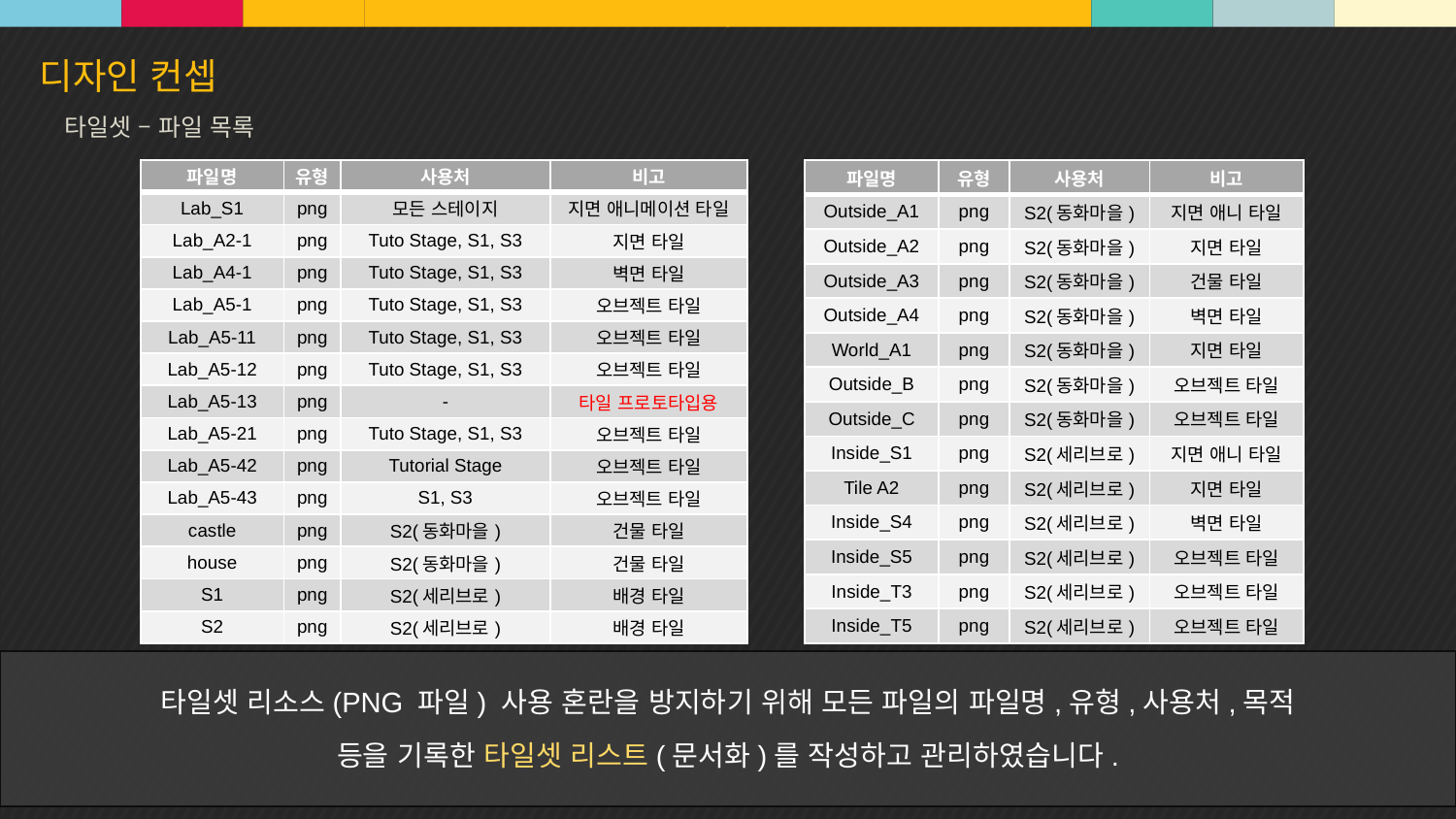

타일셋 – 파일 목록
| 파일명 | 유형 | 사용처 | 비고 |
| --- | --- | --- | --- |
| Outside\_A1 | png | S2(동화마을) | 지면 애니 타일 |
| Outside\_A2 | png | S2(동화마을) | 지면 타일 |
| Outside\_A3 | png | S2(동화마을) | 건물 타일 |
| Outside\_A4 | png | S2(동화마을) | 벽면 타일 |
| World\_A1 | png | S2(동화마을) | 지면 타일 |
| Outside\_B | png | S2(동화마을) | 오브젝트 타일 |
| Outside\_C | png | S2(동화마을) | 오브젝트 타일 |
| Inside\_S1 | png | S2(세리브로) | 지면 애니 타일 |
| Tile A2 | png | S2(세리브로) | 지면 타일 |
| Inside\_S4 | png | S2(세리브로) | 벽면 타일 |
| Inside\_S5 | png | S2(세리브로) | 오브젝트 타일 |
| Inside\_T3 | png | S2(세리브로) | 오브젝트 타일 |
| Inside\_T5 | png | S2(세리브로) | 오브젝트 타일 |
| 파일명 | 유형 | 사용처 | 비고 |
| --- | --- | --- | --- |
| Lab\_S1 | png | 모든 스테이지 | 지면 애니메이션 타일 |
| Lab\_A2-1 | png | Tuto Stage, S1, S3 | 지면 타일 |
| Lab\_A4-1 | png | Tuto Stage, S1, S3 | 벽면 타일 |
| Lab\_A5-1 | png | Tuto Stage, S1, S3 | 오브젝트 타일 |
| Lab\_A5-11 | png | Tuto Stage, S1, S3 | 오브젝트 타일 |
| Lab\_A5-12 | png | Tuto Stage, S1, S3 | 오브젝트 타일 |
| Lab\_A5-13 | png | - | 타일 프로토타입용 |
| Lab\_A5-21 | png | Tuto Stage, S1, S3 | 오브젝트 타일 |
| Lab\_A5-42 | png | Tutorial Stage | 오브젝트 타일 |
| Lab\_A5-43 | png | S1, S3 | 오브젝트 타일 |
| castle | png | S2(동화마을) | 건물 타일 |
| house | png | S2(동화마을) | 건물 타일 |
| S1 | png | S2(세리브로) | 배경 타일 |
| S2 | png | S2(세리브로) | 배경 타일 |

타일셋 리소스(PNG 파일) 사용 혼란을 방지하기 위해 모든 파일의 파일명,유형,사용처,목적

등을 기록한 타일셋 리스트(문서화)를 작성하고 관리하였습니다.